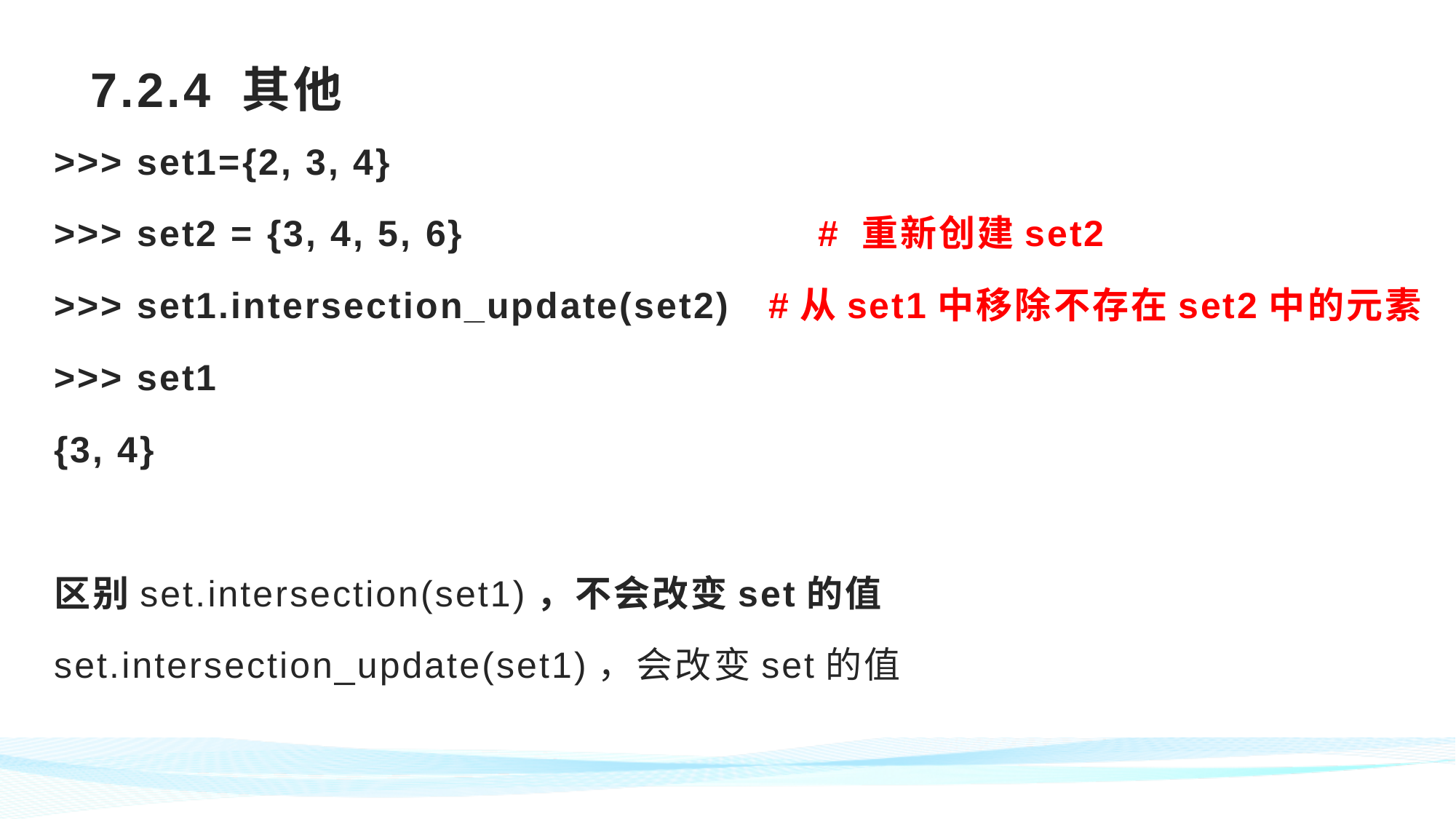

# 7.2.4 其他
>>> set1={2, 3, 4}
>>> set2 = {3, 4, 5, 6}                      	# 重新创建set2
>>> set1.intersection_update(set2)   #从set1中移除不存在set2中的元素
>>> set1
{3, 4}

区别set.intersection(set1)，不会改变set的值
set.intersection_update(set1)，会改变set的值

91